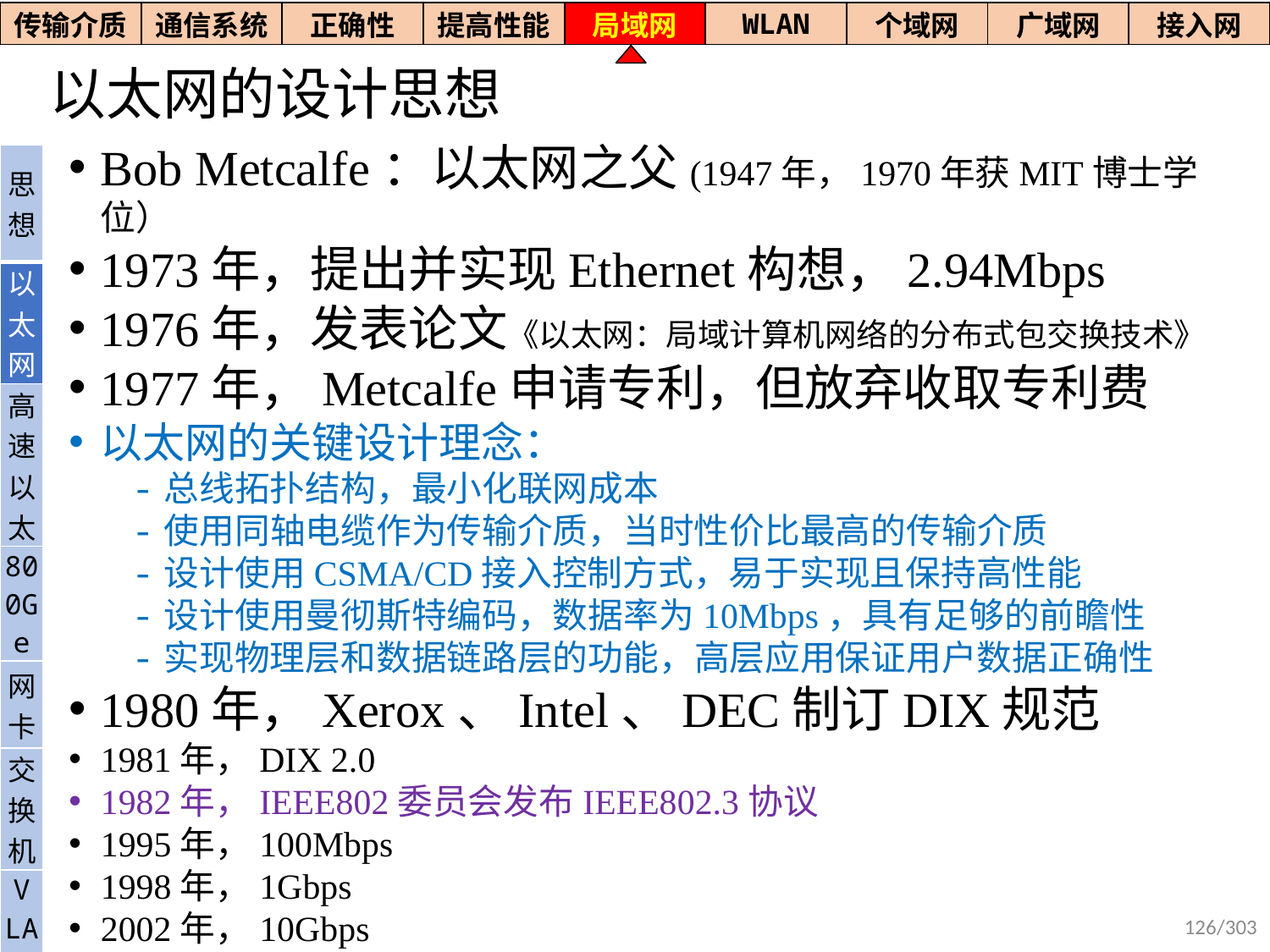

| 传输介质 | 通信系统 | 正确性 | 提高性能 | 局域网 | WLAN | 个域网 | 广域网 | 接入网 |
| --- | --- | --- | --- | --- | --- | --- | --- | --- |

# 以太网的设计思想
Bob Metcalfe：以太网之父(1947年，1970年获MIT博士学位）
1973年，提出并实现Ethernet构想，2.94Mbps
1976年，发表论文《以太网：局域计算机网络的分布式包交换技术》
1977年，Metcalfe申请专利，但放弃收取专利费
以太网的关键设计理念：
总线拓扑结构，最小化联网成本
使用同轴电缆作为传输介质，当时性价比最高的传输介质
设计使用CSMA/CD接入控制方式，易于实现且保持高性能
设计使用曼彻斯特编码，数据率为10Mbps，具有足够的前瞻性
实现物理层和数据链路层的功能，高层应用保证用户数据正确性
1980年，Xerox、Intel、DEC制订DIX规范
1981年，DIX 2.0
1982年，IEEE802委员会发布IEEE802.3协议
1995年，100Mbps
1998年，1Gbps
2002年，10Gbps
2017年，200/400Gbps，802.3bs
| 思想 |
| --- |
| 以太网 |
| 高速以太 |
| 800Ge |
| 网卡 |
| 交换机 |
| V LAN |
126/303